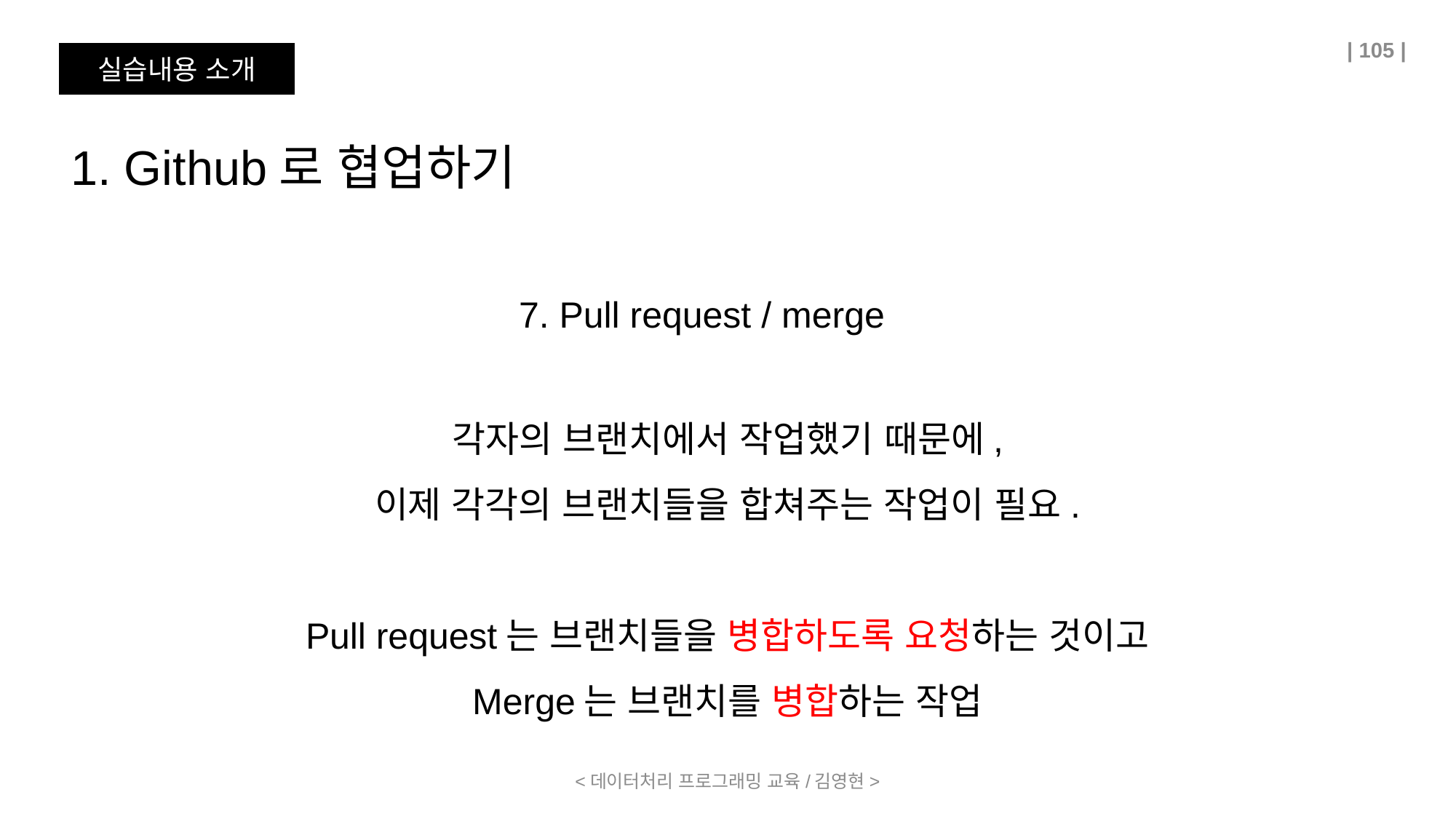

| 105 |
실습내용 소개

1. Github로 협업하기
7. Pull request / merge
각자의 브랜치에서 작업했기 때문에,
이제 각각의 브랜치들을 합쳐주는 작업이 필요.

Pull request는 브랜치들을 병합하도록 요청하는 것이고
Merge는 브랜치를 병합하는 작업
<데이터처리 프로그래밍 교육/김영현>